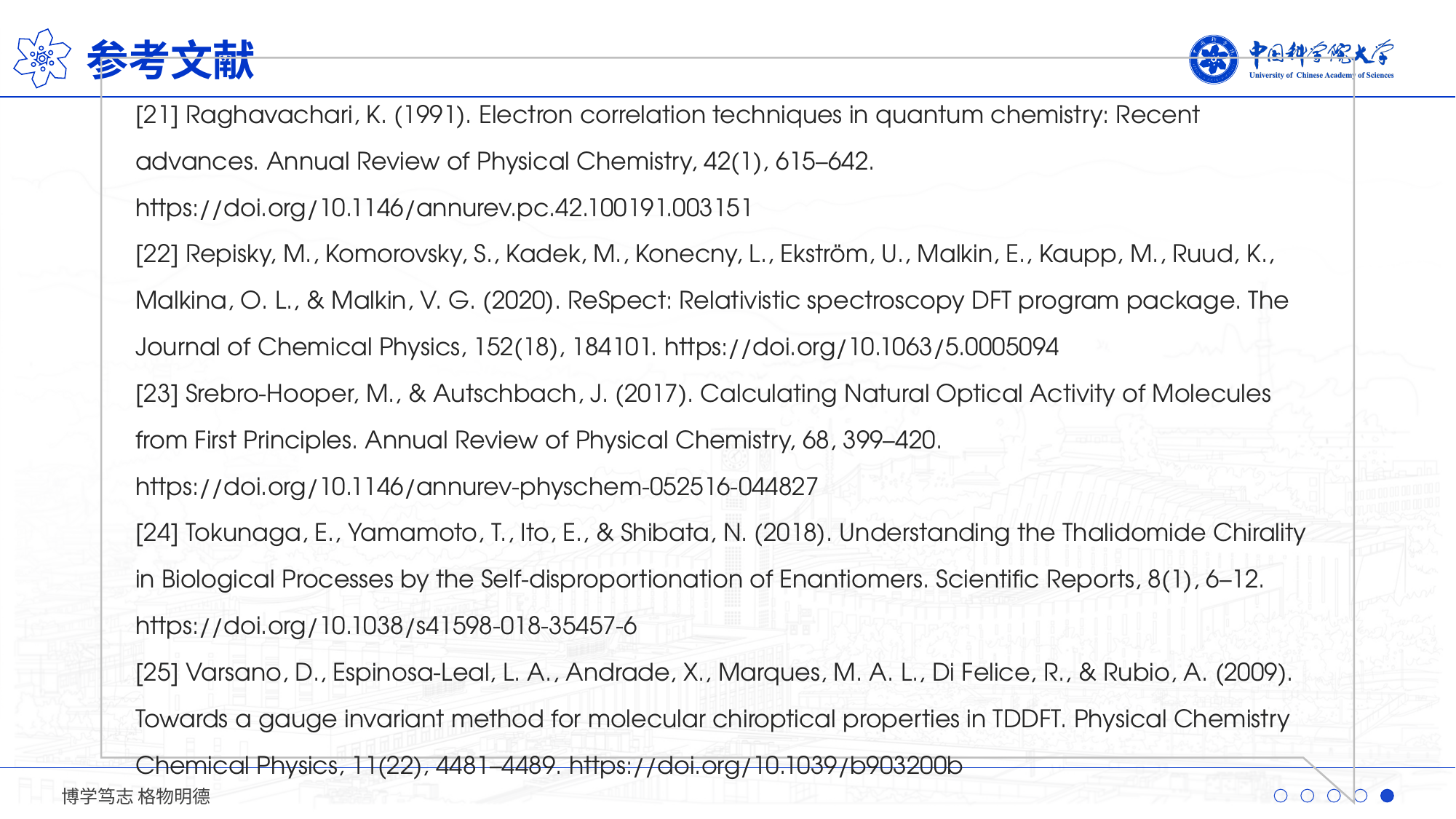

参考文献
[21] Raghavachari, K. (1991). Electron correlation techniques in quantum chemistry: Recent advances. Annual Review of Physical Chemistry, 42(1), 615–642. https://doi.org/10.1146/annurev.pc.42.100191.003151
[22] Repisky, M., Komorovsky, S., Kadek, M., Konecny, L., Ekström, U., Malkin, E., Kaupp, M., Ruud, K., Malkina, O. L., & Malkin, V. G. (2020). ReSpect: Relativistic spectroscopy DFT program package. The Journal of Chemical Physics, 152(18), 184101. https://doi.org/10.1063/5.0005094
[23] Srebro-Hooper, M., & Autschbach, J. (2017). Calculating Natural Optical Activity of Molecules from First Principles. Annual Review of Physical Chemistry, 68, 399–420. https://doi.org/10.1146/annurev-physchem-052516-044827
[24] Tokunaga, E., Yamamoto, T., Ito, E., & Shibata, N. (2018). Understanding the Thalidomide Chirality in Biological Processes by the Self-disproportionation of Enantiomers. Scientific Reports, 8(1), 6–12. https://doi.org/10.1038/s41598-018-35457-6
[25] Varsano, D., Espinosa-Leal, L. A., Andrade, X., Marques, M. A. L., Di Felice, R., & Rubio, A. (2009). Towards a gauge invariant method for molecular chiroptical properties in TDDFT. Physical Chemistry Chemical Physics, 11(22), 4481–4489. https://doi.org/10.1039/b903200b